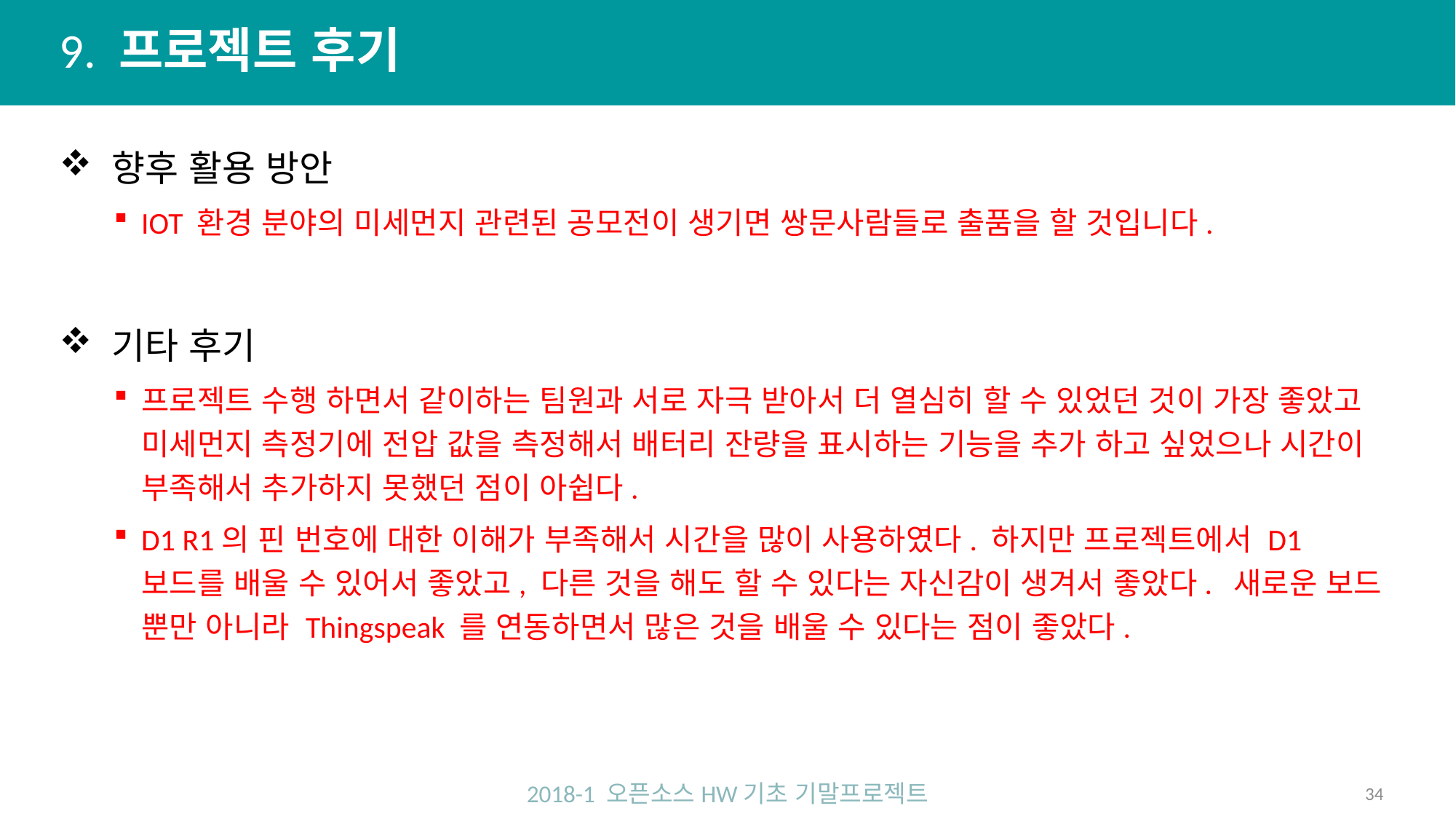

# 9. 프로젝트 후기
 향후 활용 방안
IOT 환경 분야의 미세먼지 관련된 공모전이 생기면 쌍문사람들로 출품을 할 것입니다.

 기타 후기
프로젝트 수행 하면서 같이하는 팀원과 서로 자극 받아서 더 열심히 할 수 있었던 것이 가장 좋았고 미세먼지 측정기에 전압 값을 측정해서 배터리 잔량을 표시하는 기능을 추가 하고 싶었으나 시간이 부족해서 추가하지 못했던 점이 아쉽다.
D1 R1의 핀 번호에 대한 이해가 부족해서 시간을 많이 사용하였다. 하지만 프로젝트에서 D1 보드를 배울 수 있어서 좋았고, 다른 것을 해도 할 수 있다는 자신감이 생겨서 좋았다.  새로운 보드 뿐만 아니라 Thingspeak 를 연동하면서 많은 것을 배울 수 있다는 점이 좋았다.
2018-1 오픈소스HW기초 기말프로젝트
34